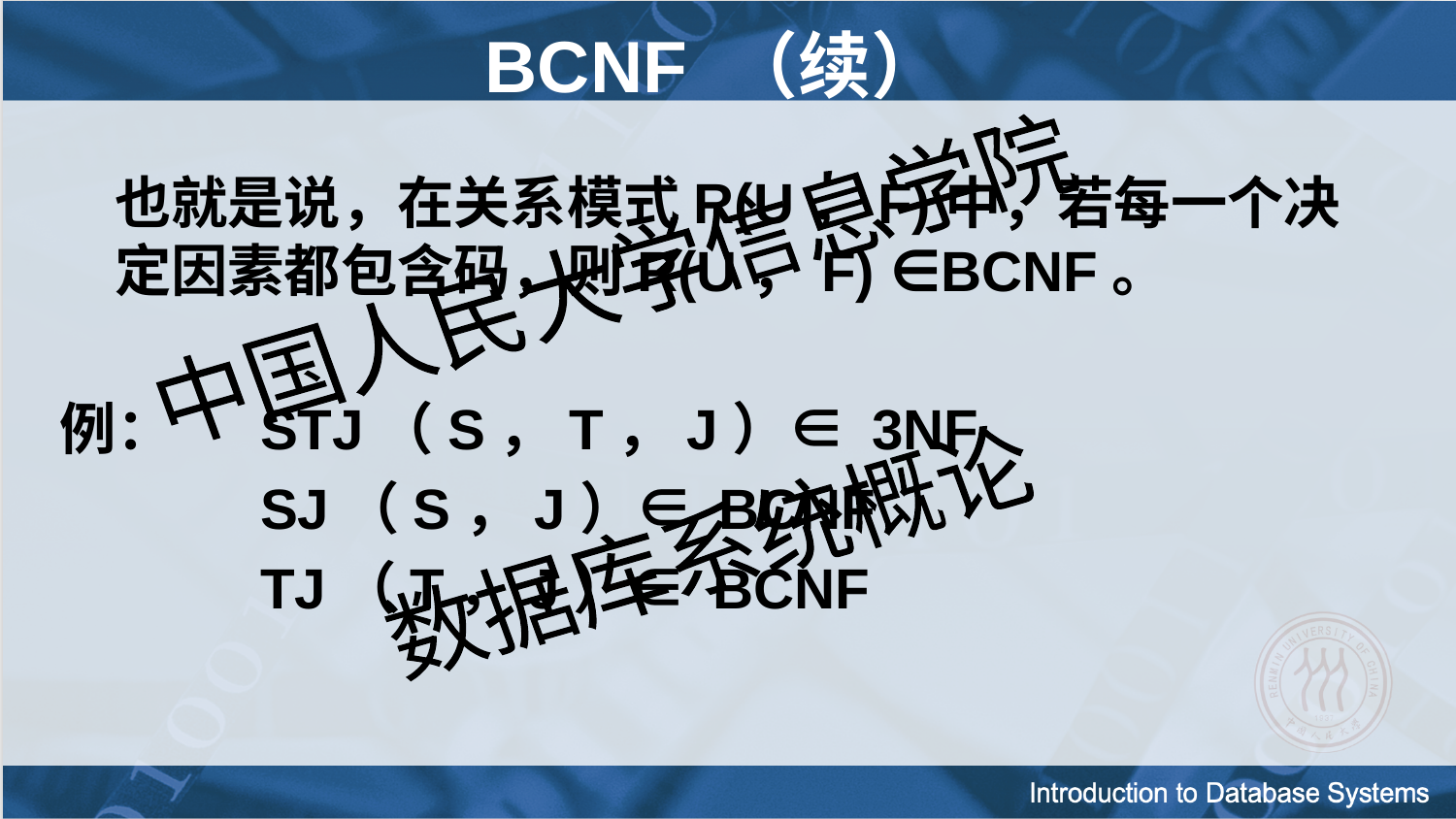

# BCNF （续）
	也就是说，在关系模式R(U，F)中，若每一个决定因素都包含码，则R(U，F) ∈BCNF。

例：	STJ（S，T，J）∈ 3NF
		SJ（S，J）∈ BCNF
		TJ（T，J）∈ BCNF